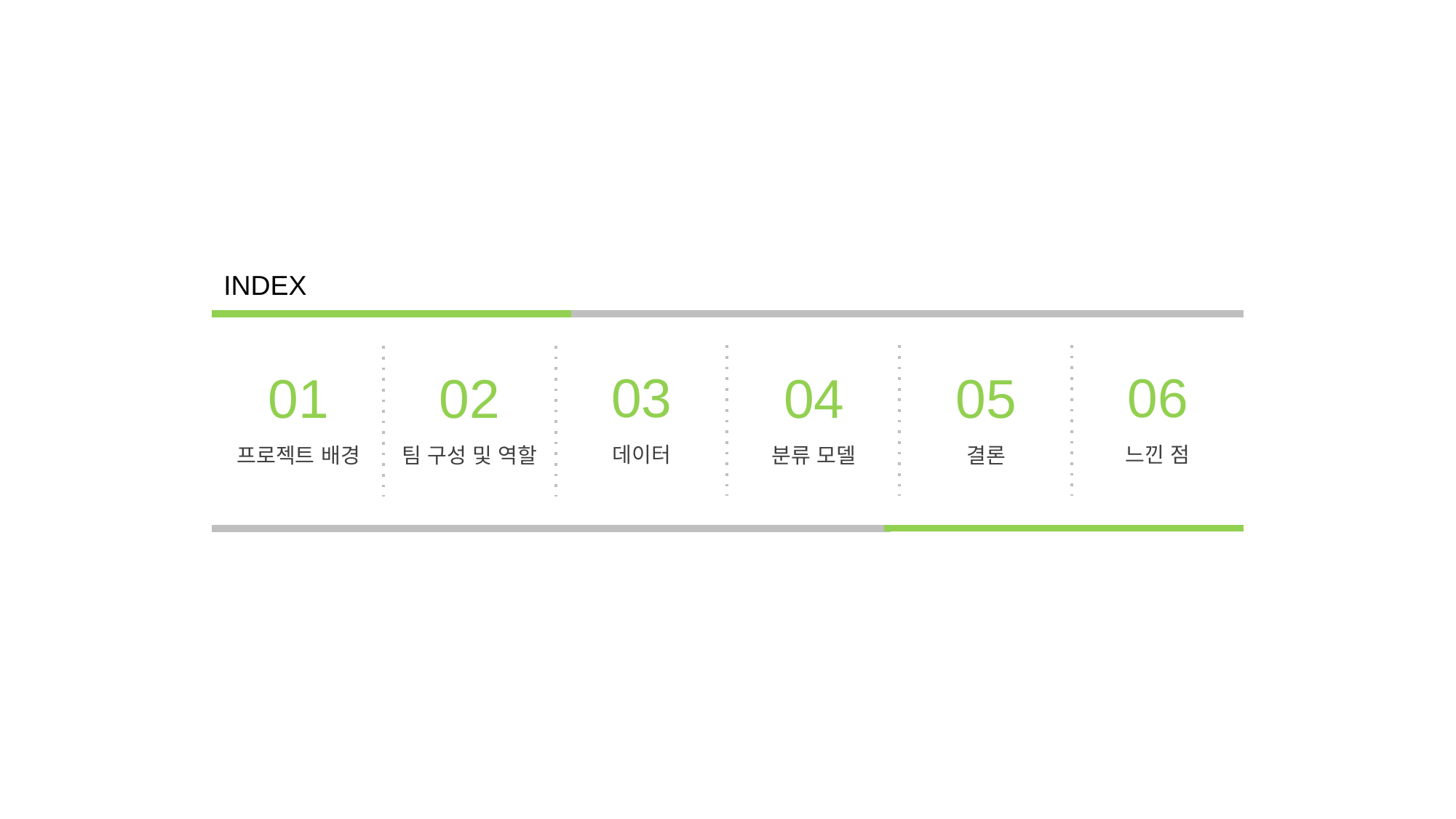

INDEX
06
느낀 점
03
데이터
01
프로젝트 배경
02
팀 구성 및 역할
05
결론
04
분류 모델